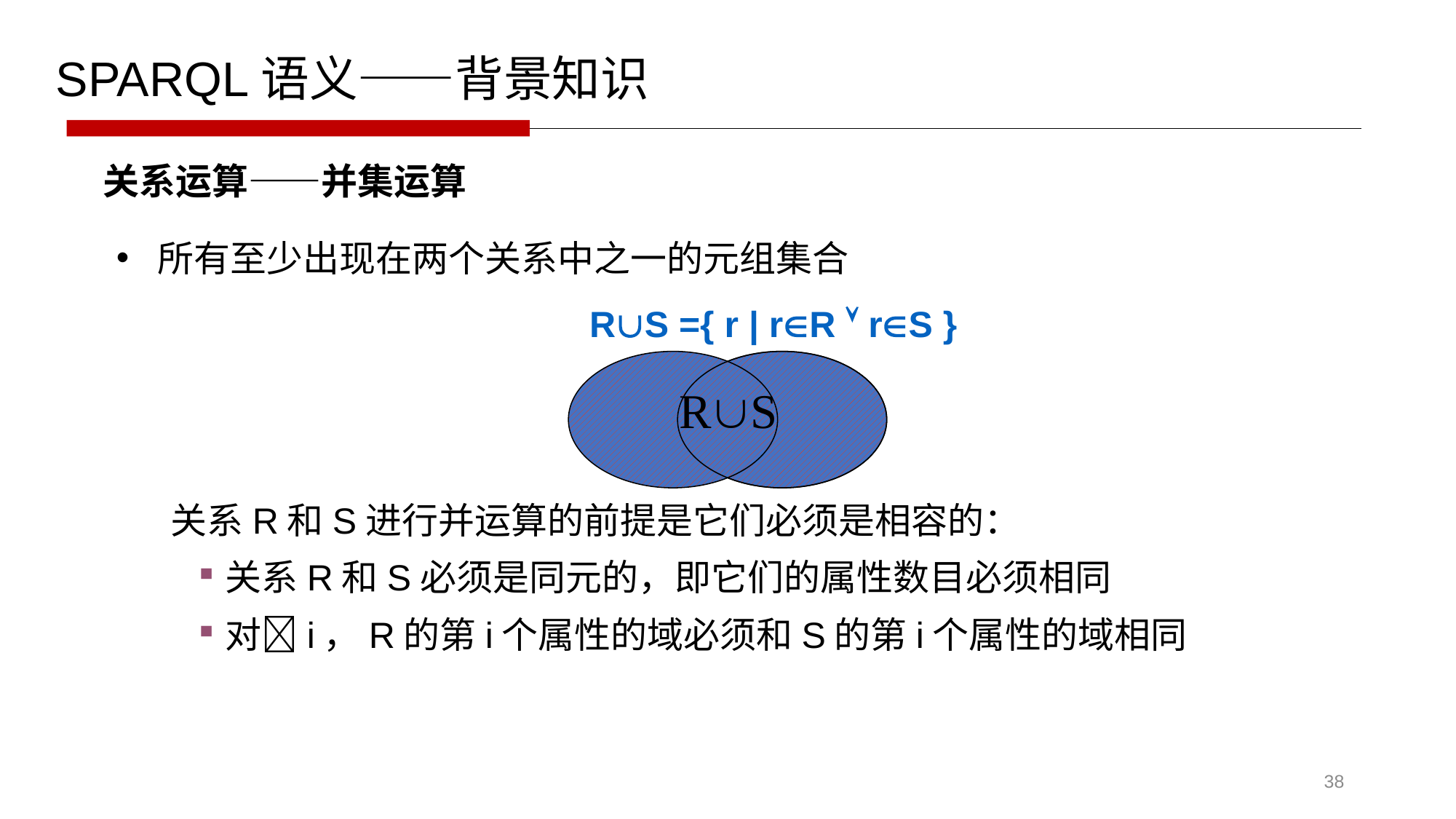

SPARQL语义——背景知识

关系运算——并集运算
所有至少出现在两个关系中之一的元组集合
R∪S ={ r | r∈R ∨ r∈S }

关系R和S进行并运算的前提是它们必须是相容的：
关系R和S必须是同元的，即它们的属性数目必须相同
对∀i，R的第i个属性的域必须和S的第i个属性的域相同

R∪S
38